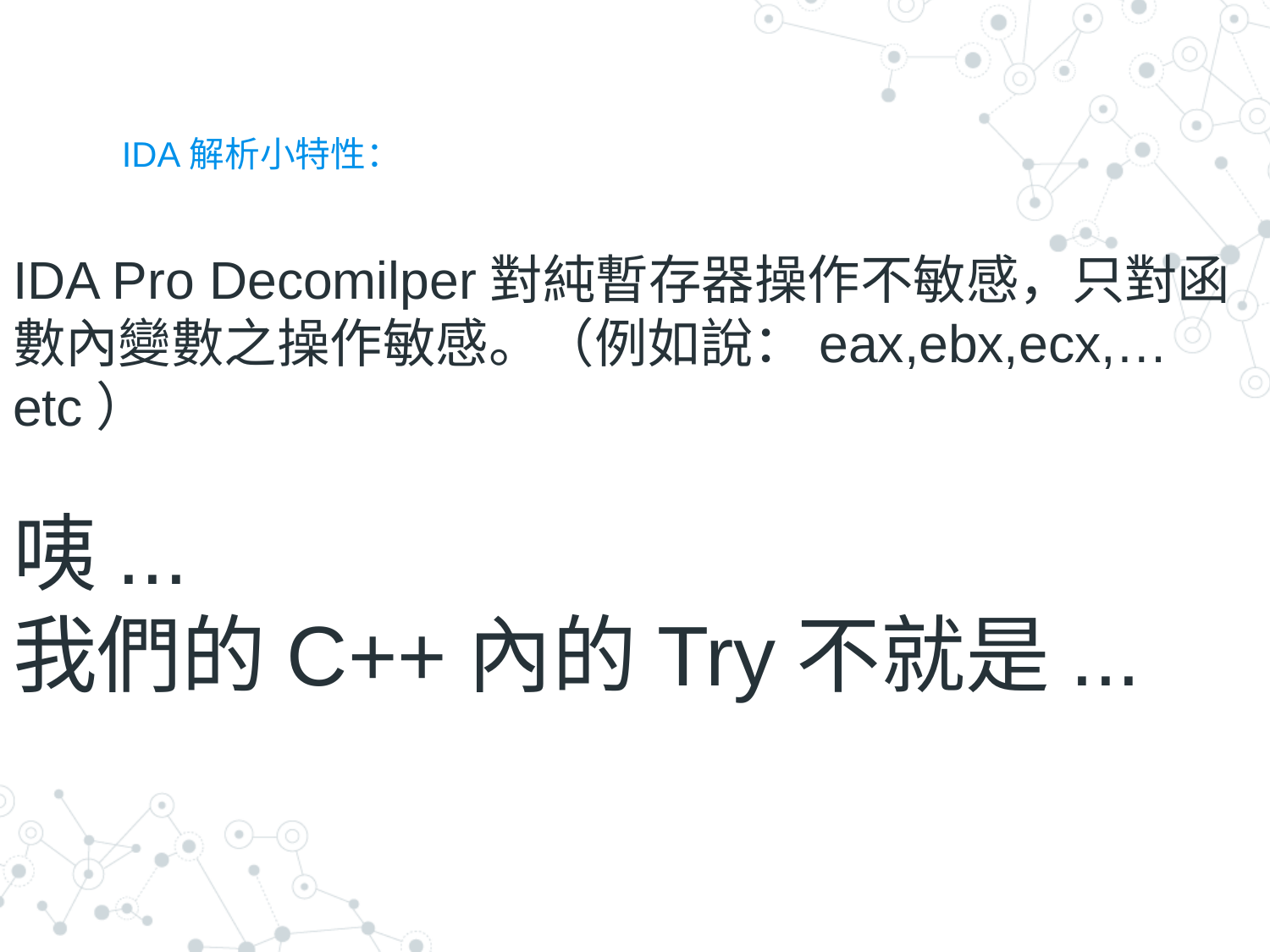

# IDA解析小特性：
IDA Pro Decomilper對純暫存器操作不敏感，只對函數內變數之操作敏感。（例如說：eax,ebx,ecx,… etc）

咦...
我們的C++內的Try不就是...